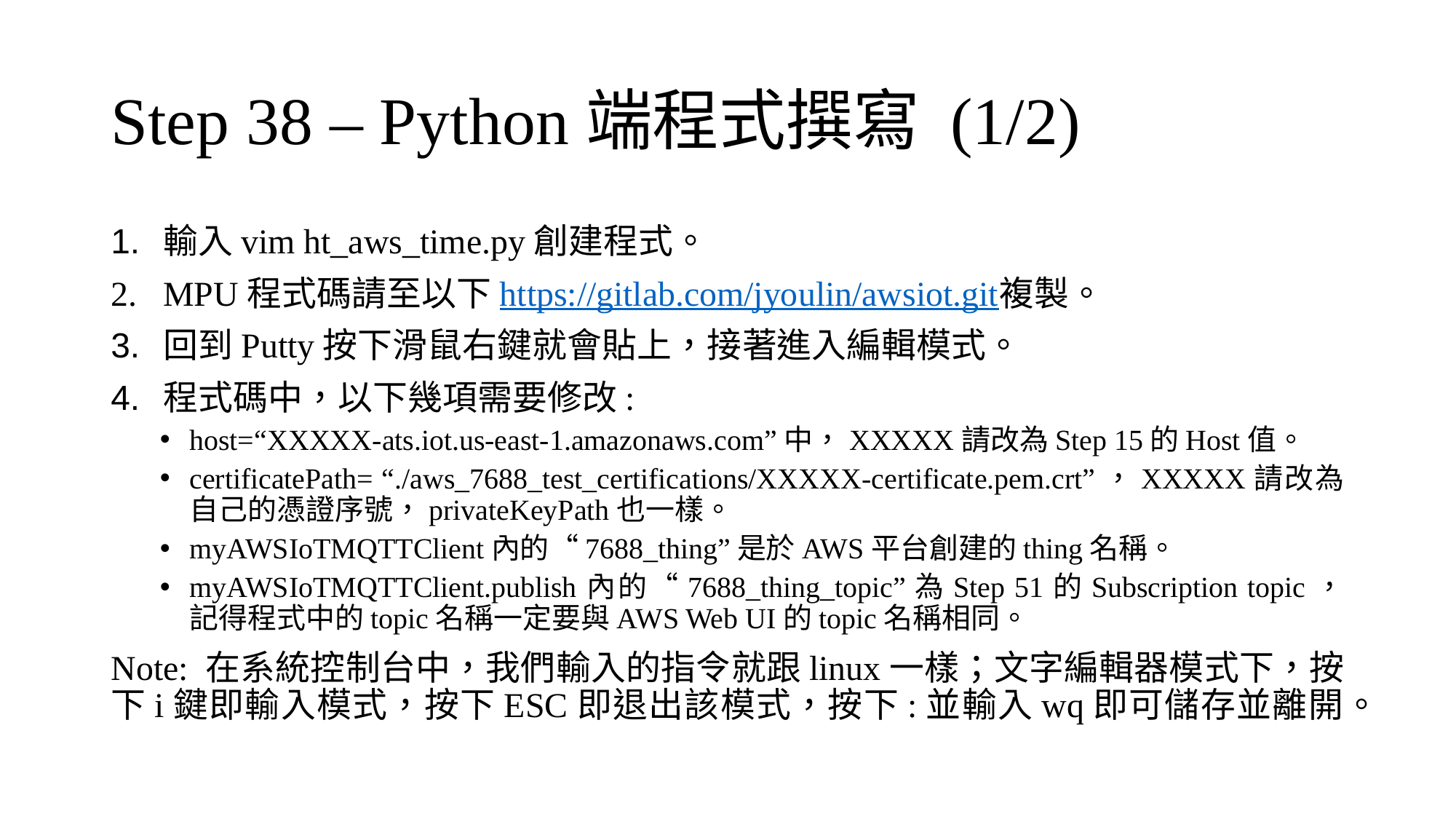

# Step 38 – Python端程式撰寫 (1/2)
輸入vim ht_aws_time.py創建程式。
MPU程式碼請至以下https://gitlab.com/jyoulin/awsiot.git複製。
回到Putty按下滑鼠右鍵就會貼上，接著進入編輯模式。
程式碼中，以下幾項需要修改:
host=“XXXXX-ats.iot.us-east-1.amazonaws.com”中，XXXXX請改為Step 15的Host值。
certificatePath= “./aws_7688_test_certifications/XXXXX-certificate.pem.crt”，XXXXX請改為自己的憑證序號，privateKeyPath也一樣。
myAWSIoTMQTTClient內的“7688_thing”是於AWS平台創建的thing名稱。
myAWSIoTMQTTClient.publish內的“7688_thing_topic”為Step 51的Subscription topic，記得程式中的topic名稱一定要與AWS Web UI的topic名稱相同。
Note: 在系統控制台中，我們輸入的指令就跟linux一樣；文字編輯器模式下，按下i鍵即輸入模式，按下ESC即退出該模式，按下:並輸入wq即可儲存並離開。